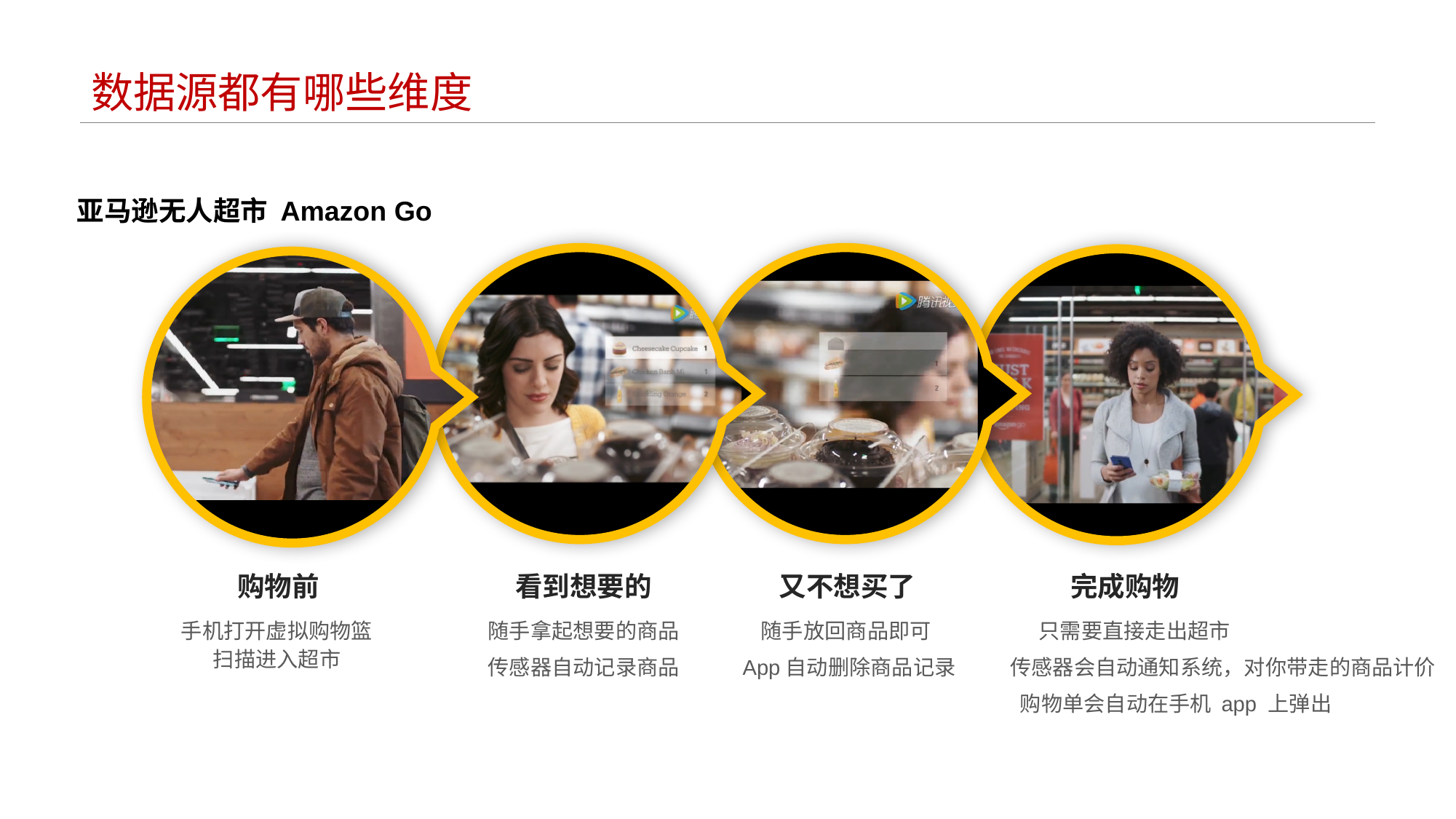

# 数据源都有哪些维度
亚马逊无人超市 Amazon Go

购物前
看到想要的
又不想买了
完成购物
手机打开虚拟购物篮 扫描进入超市
随手拿起想要的商品
传感器自动记录商品
随手放回商品即可
 App自动删除商品记录
     只需要直接走出超市
传感器会自动通知系统，对你带走的商品计价
 购物单会自动在手机 app 上弹出